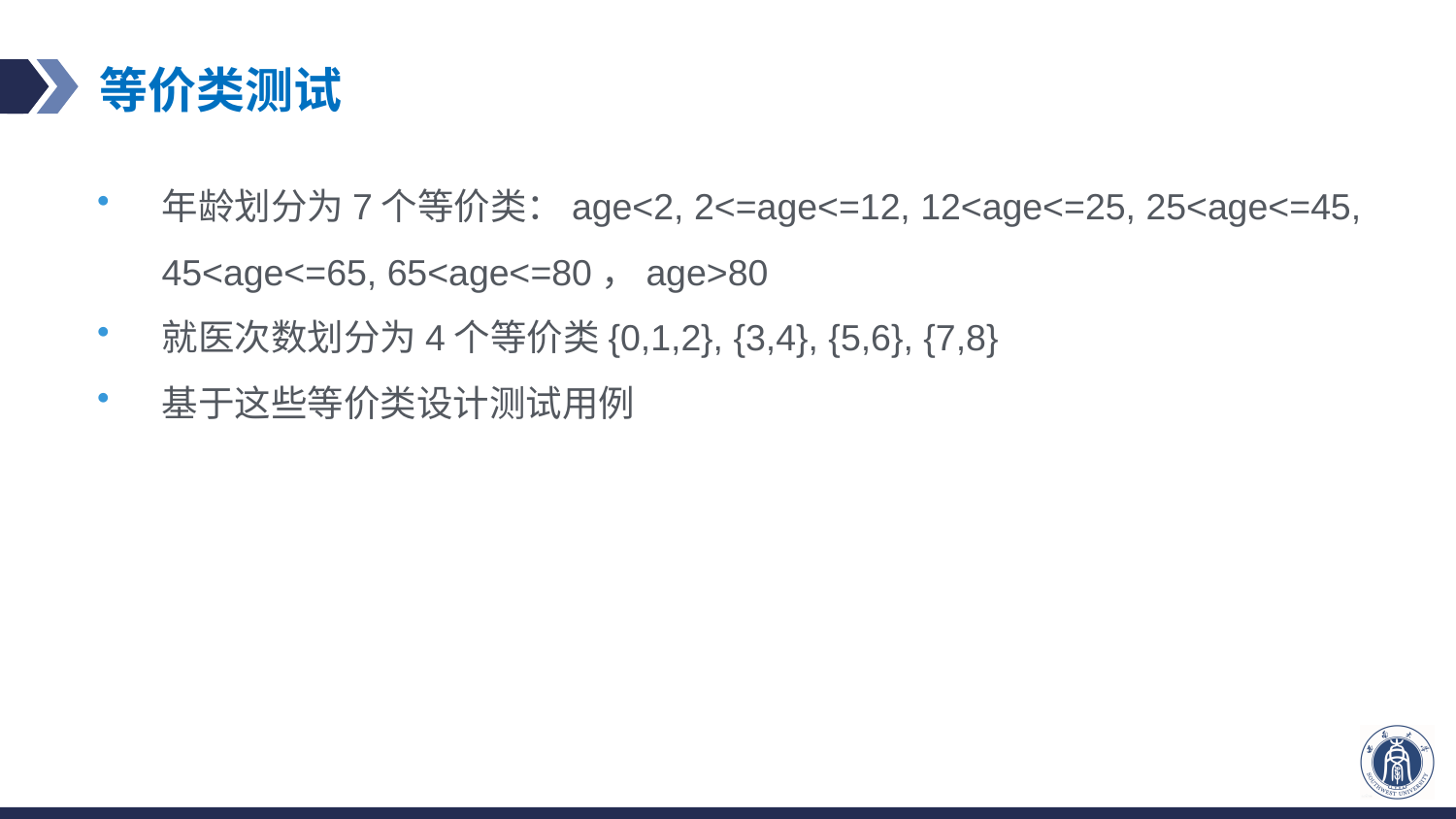

# 等价类测试
年龄划分为7个等价类：age<2, 2<=age<=12, 12<age<=25, 25<age<=45, 45<age<=65, 65<age<=80，age>80
就医次数划分为4个等价类{0,1,2}, {3,4}, {5,6}, {7,8}
基于这些等价类设计测试用例